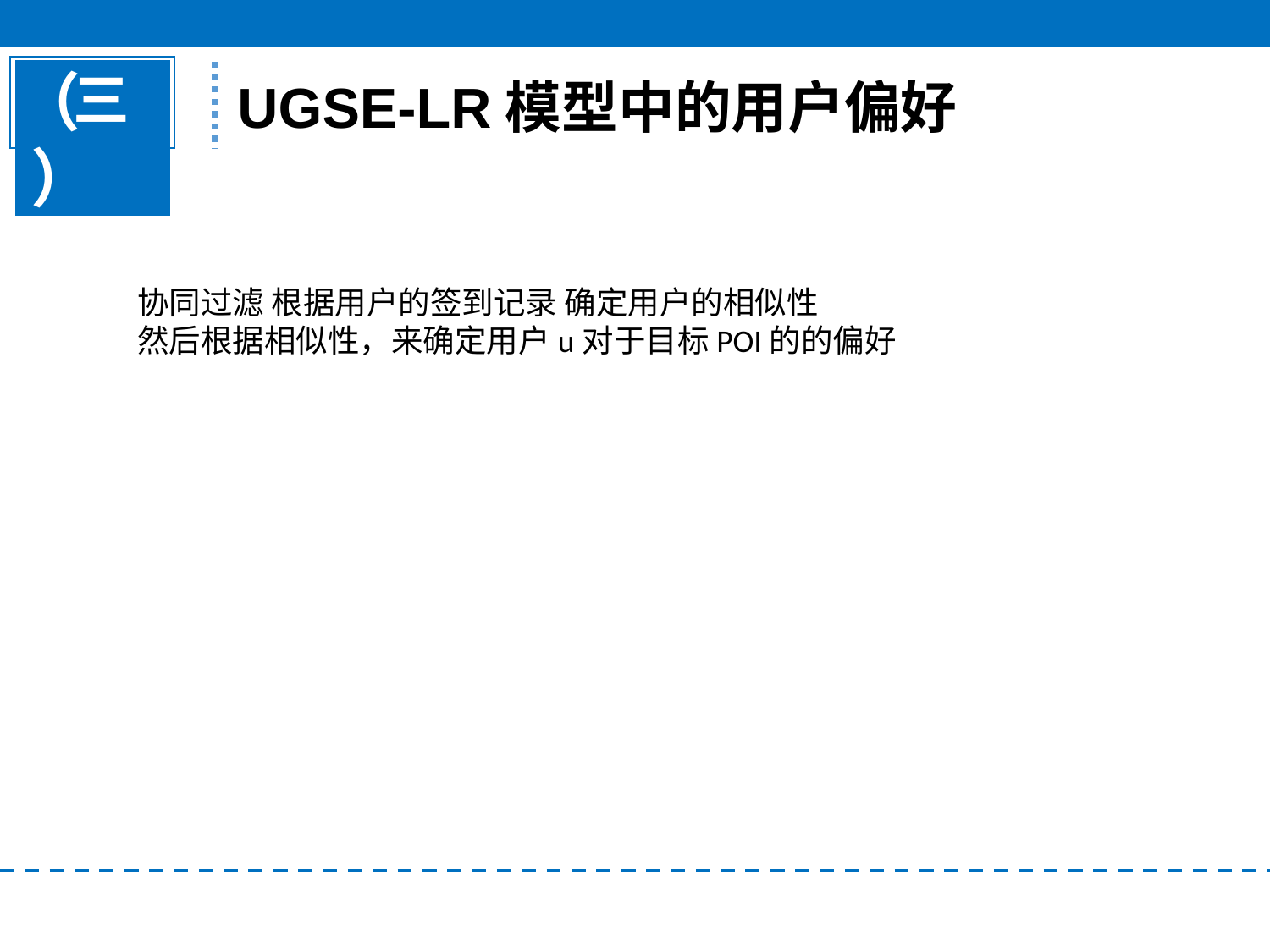

三
UGSE-LR模型中的用户偏好
协同过滤 根据用户的签到记录 确定用户的相似性
然后根据相似性，来确定用户u对于目标POI的的偏好